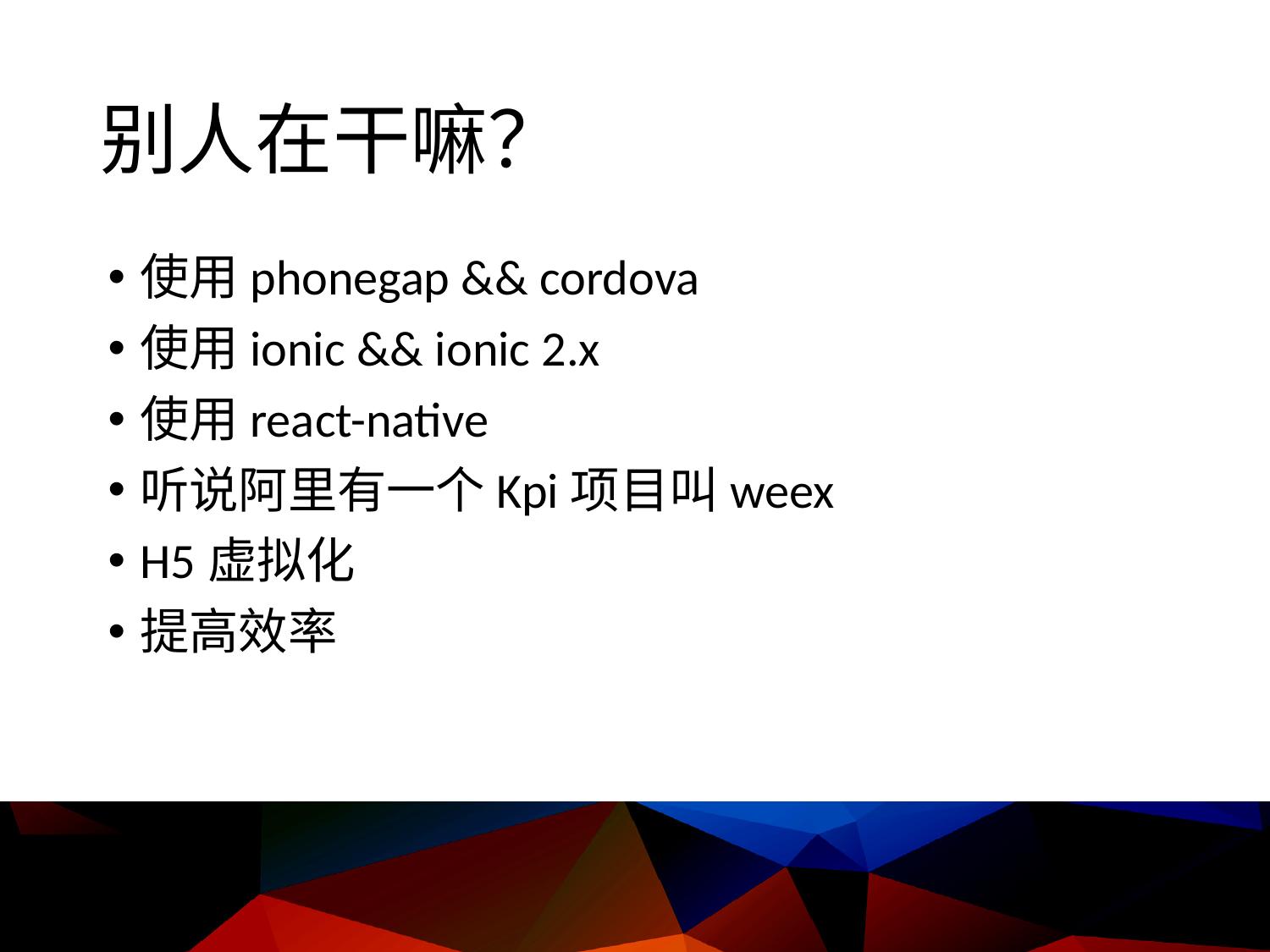

# 别人在干嘛？

使用phonegap && cordova
使用ionic && ionic 2.x
使用react-native
听说阿里有一个Kpi项目叫weex
H5虚拟化
提高效率